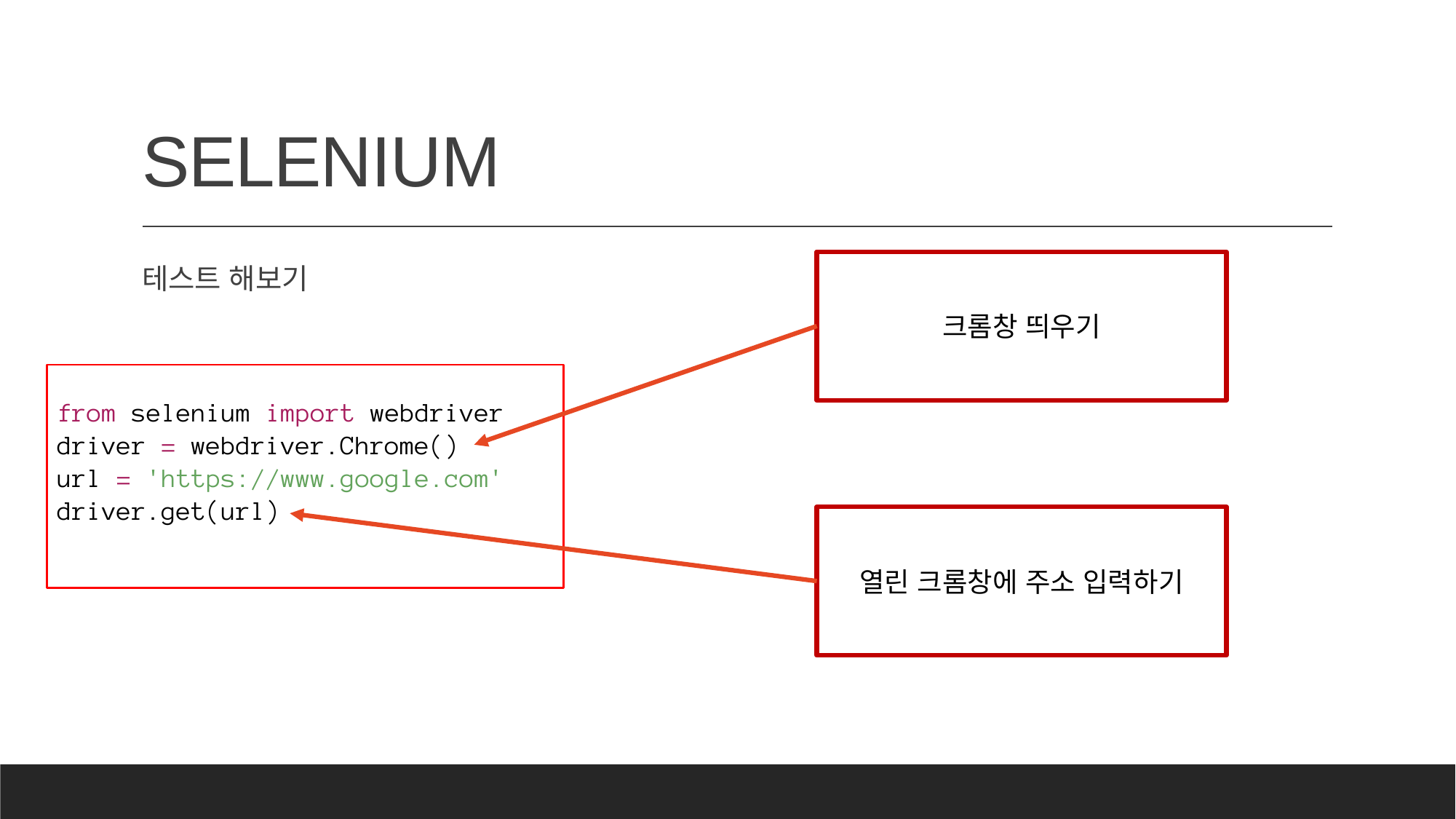

# SELENIUM
테스트 해보기

크롬창 띄우기
from selenium import webdriver
driver = webdriver.Chrome()
url = 'https://www.google.com'
driver.get(url)

열린 크롬창에 주소 입력하기